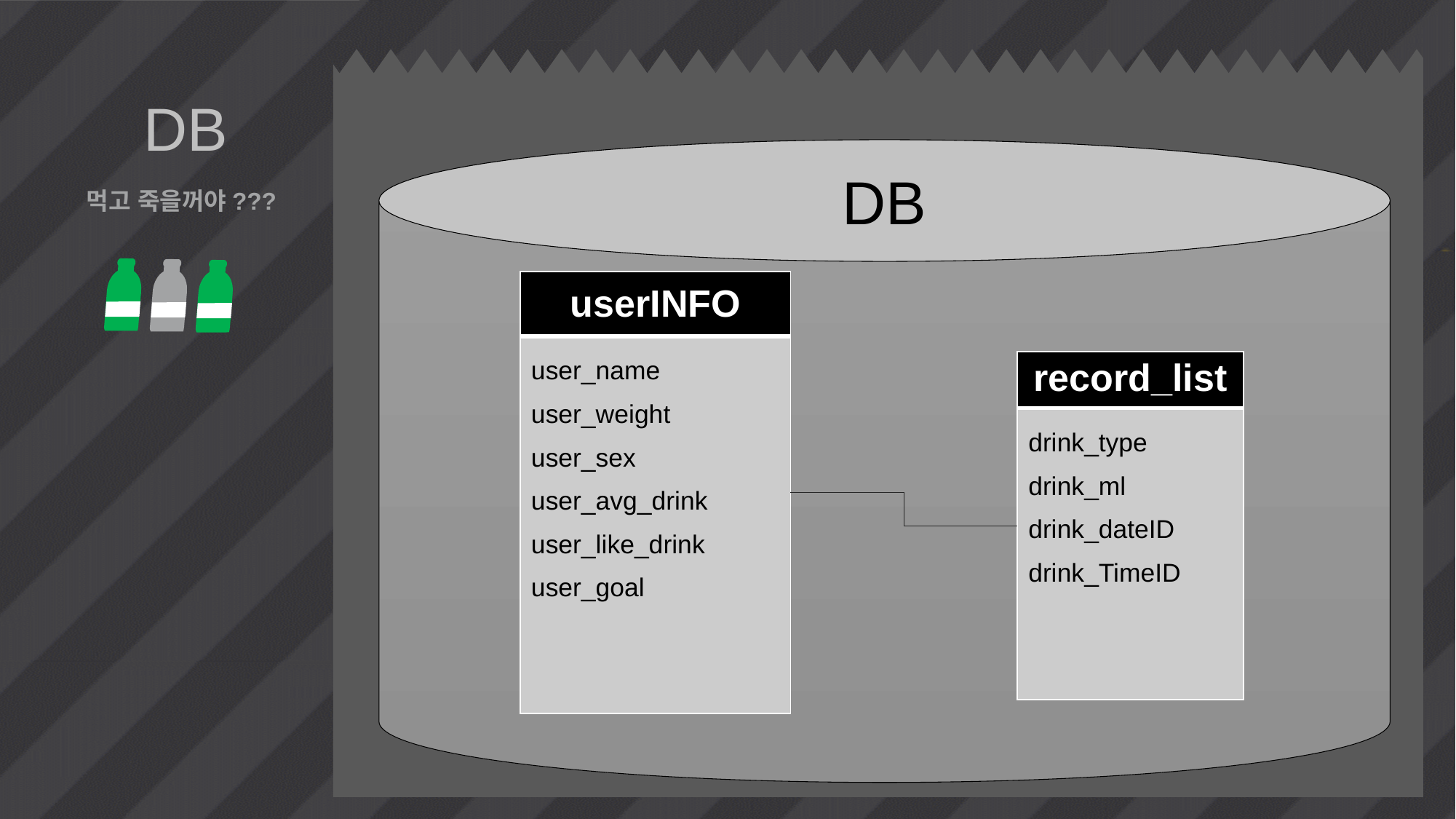

DB

DB
먹고 죽을꺼야???

| userINFO |
| --- |
| user\_name user\_weight user\_sex user\_avg\_drink user\_like\_drink user\_goal |
| record\_list |
| --- |
| drink\_type drink\_ml drink\_dateID drink\_TimeID |